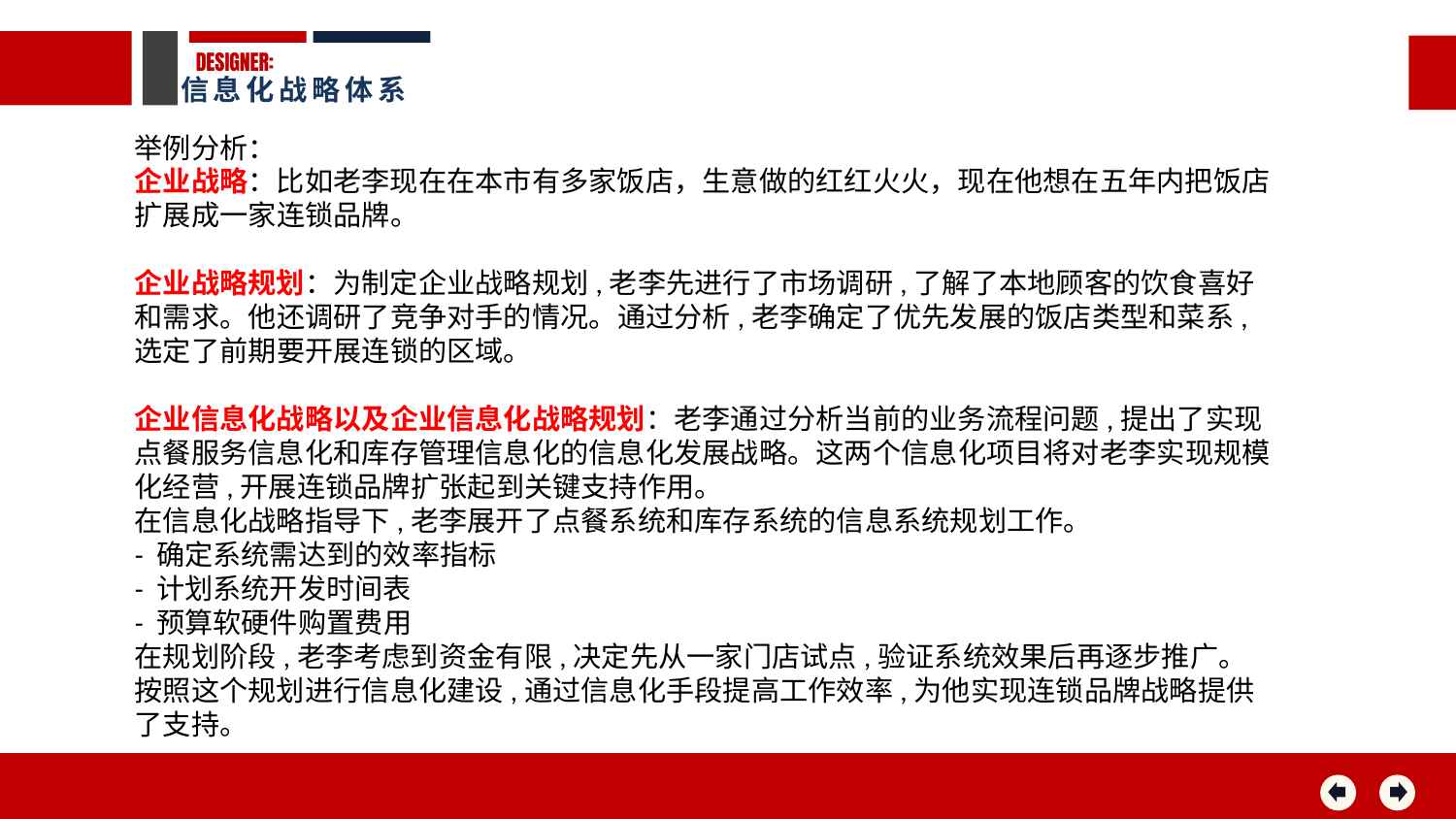

DESIGNER:
信息化战略体系
举例分析：
企业战略：比如老李现在在本市有多家饭店，生意做的红红火火，现在他想在五年内把饭店扩展成一家连锁品牌。

企业战略规划：为制定企业战略规划,老李先进行了市场调研,了解了本地顾客的饮食喜好和需求。他还调研了竞争对手的情况。通过分析,老李确定了优先发展的饭店类型和菜系,选定了前期要开展连锁的区域。

企业信息化战略以及企业信息化战略规划：老李通过分析当前的业务流程问题,提出了实现点餐服务信息化和库存管理信息化的信息化发展战略。这两个信息化项目将对老李实现规模化经营,开展连锁品牌扩张起到关键支持作用。
在信息化战略指导下,老李展开了点餐系统和库存系统的信息系统规划工作。
- 确定系统需达到的效率指标
- 计划系统开发时间表
- 预算软硬件购置费用
在规划阶段,老李考虑到资金有限,决定先从一家门店试点,验证系统效果后再逐步推广。
按照这个规划进行信息化建设,通过信息化手段提高工作效率,为他实现连锁品牌战略提供了支持。